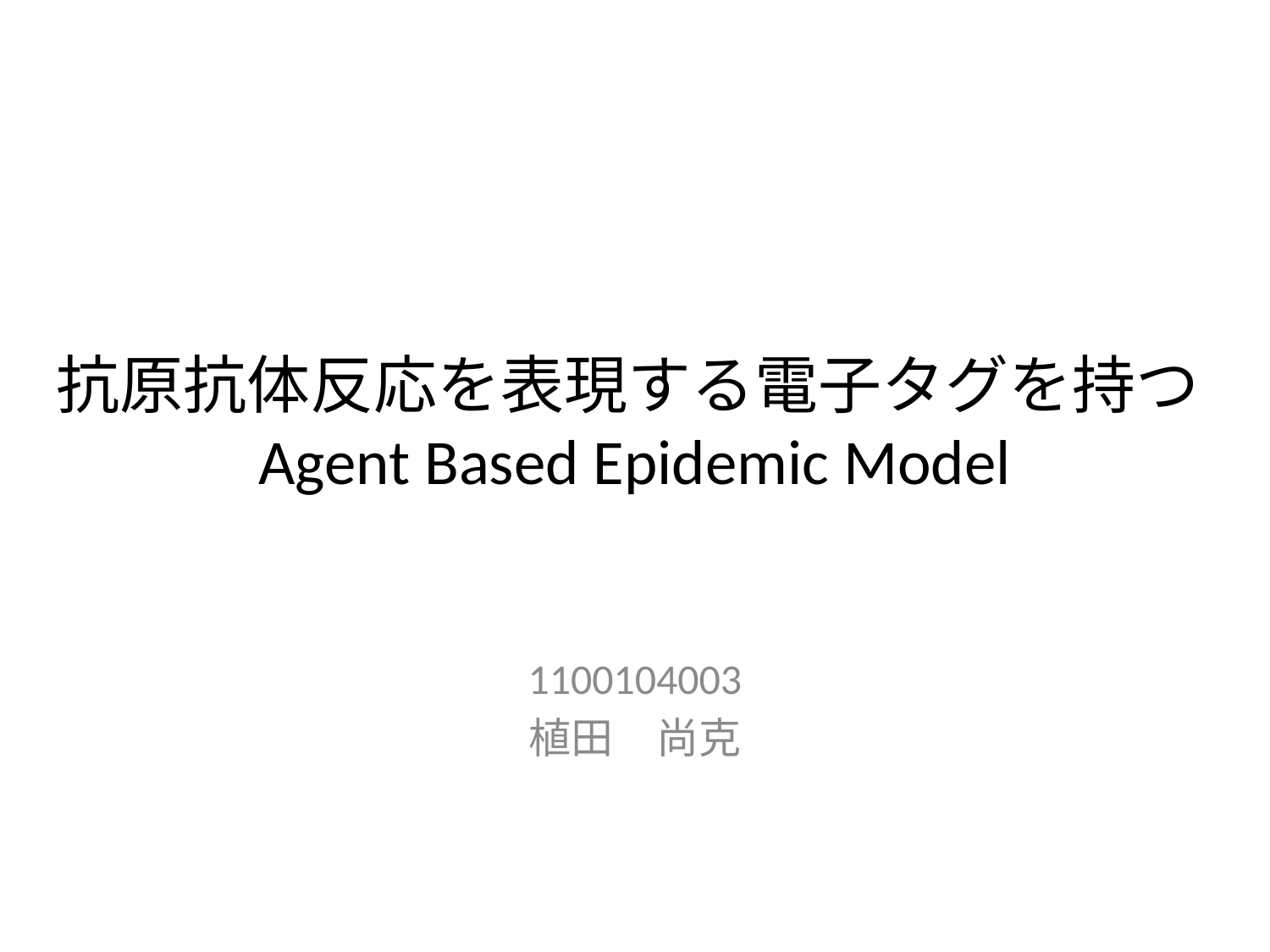

# 抗原抗体反応を表現する電子タグを持つAgent Based Epidemic Model
1100104003
植田　尚克